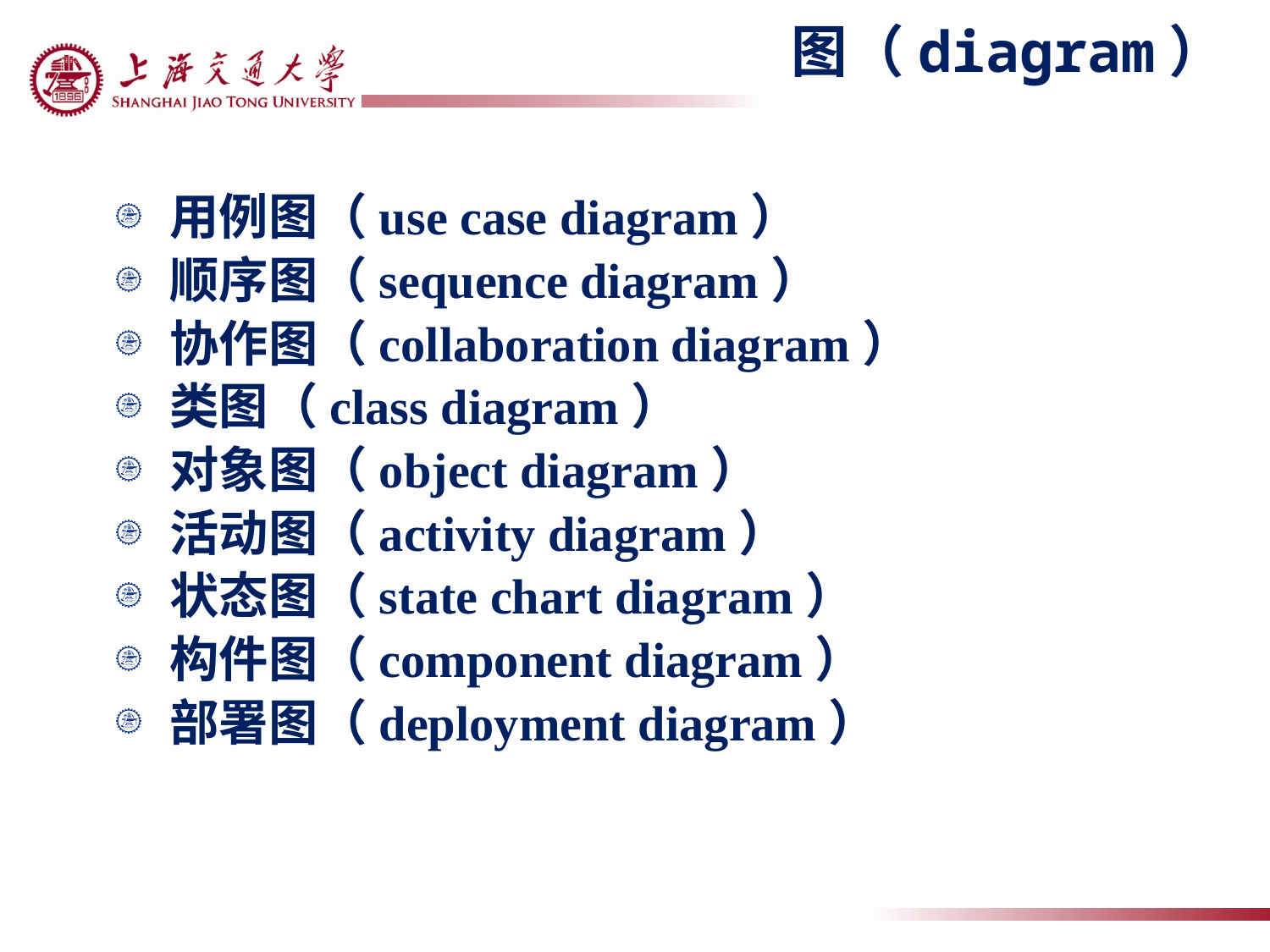

# 图（diagram）
用例图（use case diagram）
顺序图（sequence diagram）
协作图（collaboration diagram）
类图（class diagram）
对象图（object diagram）
活动图（activity diagram）
状态图（state chart diagram）
构件图（component diagram）
部署图（deployment diagram）